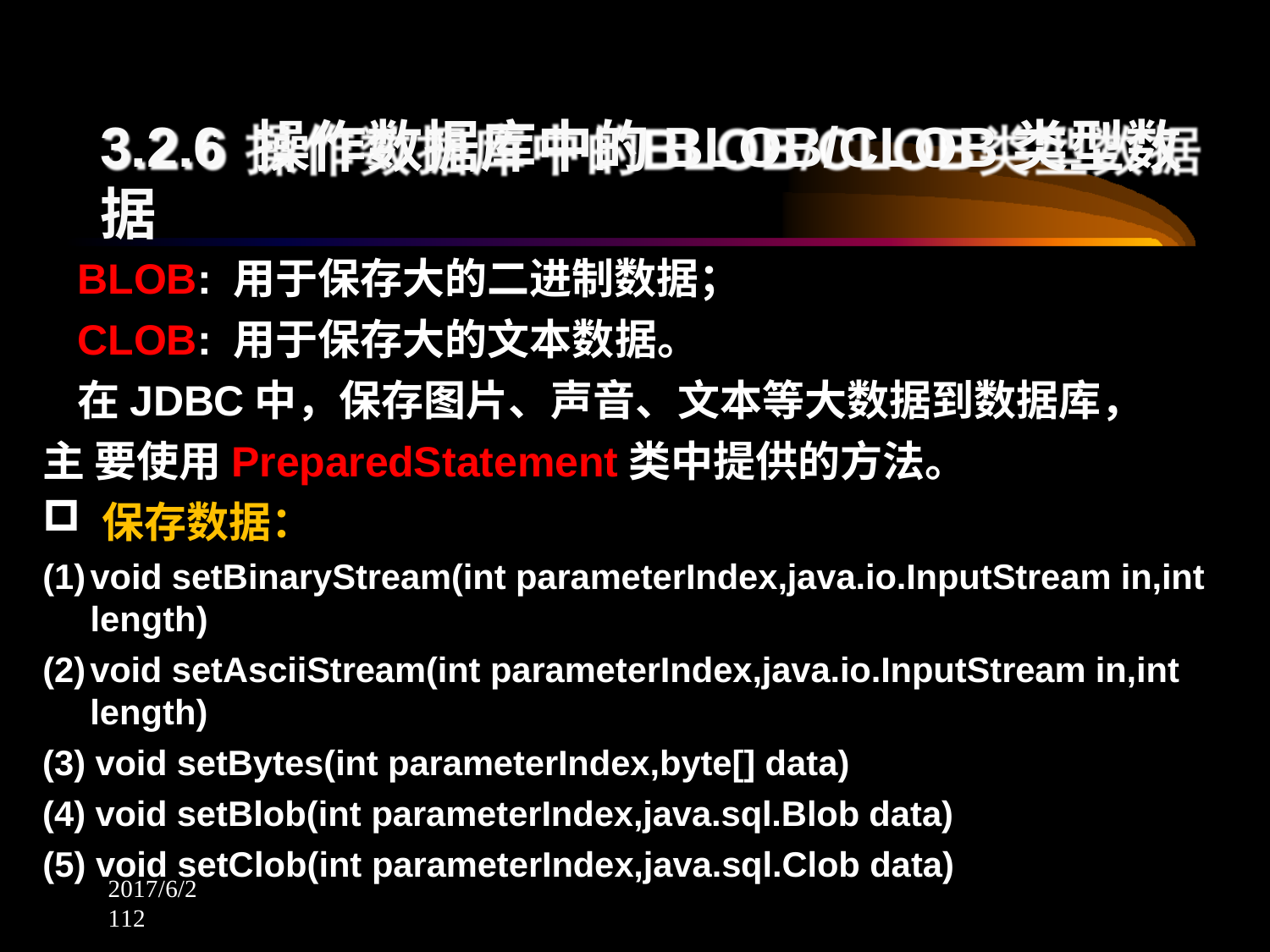

# 3.2.6 操作数据库中的BLOB/CLOB类型数据

BLOB: 用于保存大的二进制数据；
CLOB: 用于保存大的文本数据。
在JDBC中，保存图片、声音、文本等大数据到数据库，主 要使用PreparedStatement类中提供的方法。
保存数据：
void setBinaryStream(int parameterIndex,java.io.InputStream in,int  length)
void setAsciiStream(int parameterIndex,java.io.InputStream in,int  length)
void setBytes(int parameterIndex,byte[] data)
void setBlob(int parameterIndex,java.sql.Blob data)

(5) void setClob(int parameterIndex,java.sql.Clob data)
2017/6/2	112